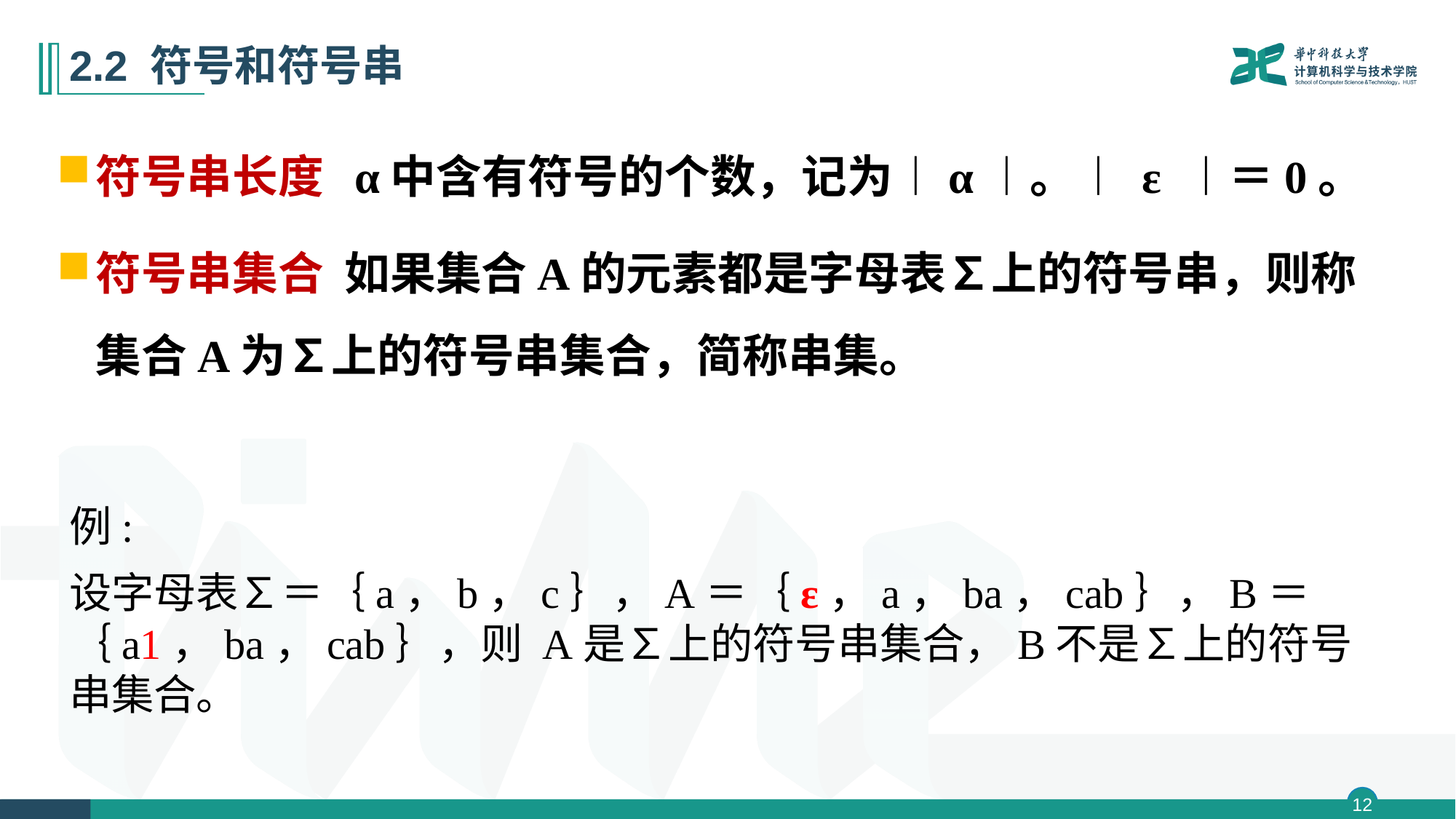

# 2.2 符号和符号串
符号串长度  α中含有符号的个数，记为︱α︱。︱ ε ︱＝0。
符号串集合  如果集合A的元素都是字母表∑上的符号串，则称集合A为∑上的符号串集合，简称串集。

例:
设字母表∑＝｛a，b，c｝，A＝｛ε，a，ba，cab｝，B＝｛a1，ba，cab｝，则 A是∑上的符号串集合，B不是∑上的符号串集合。